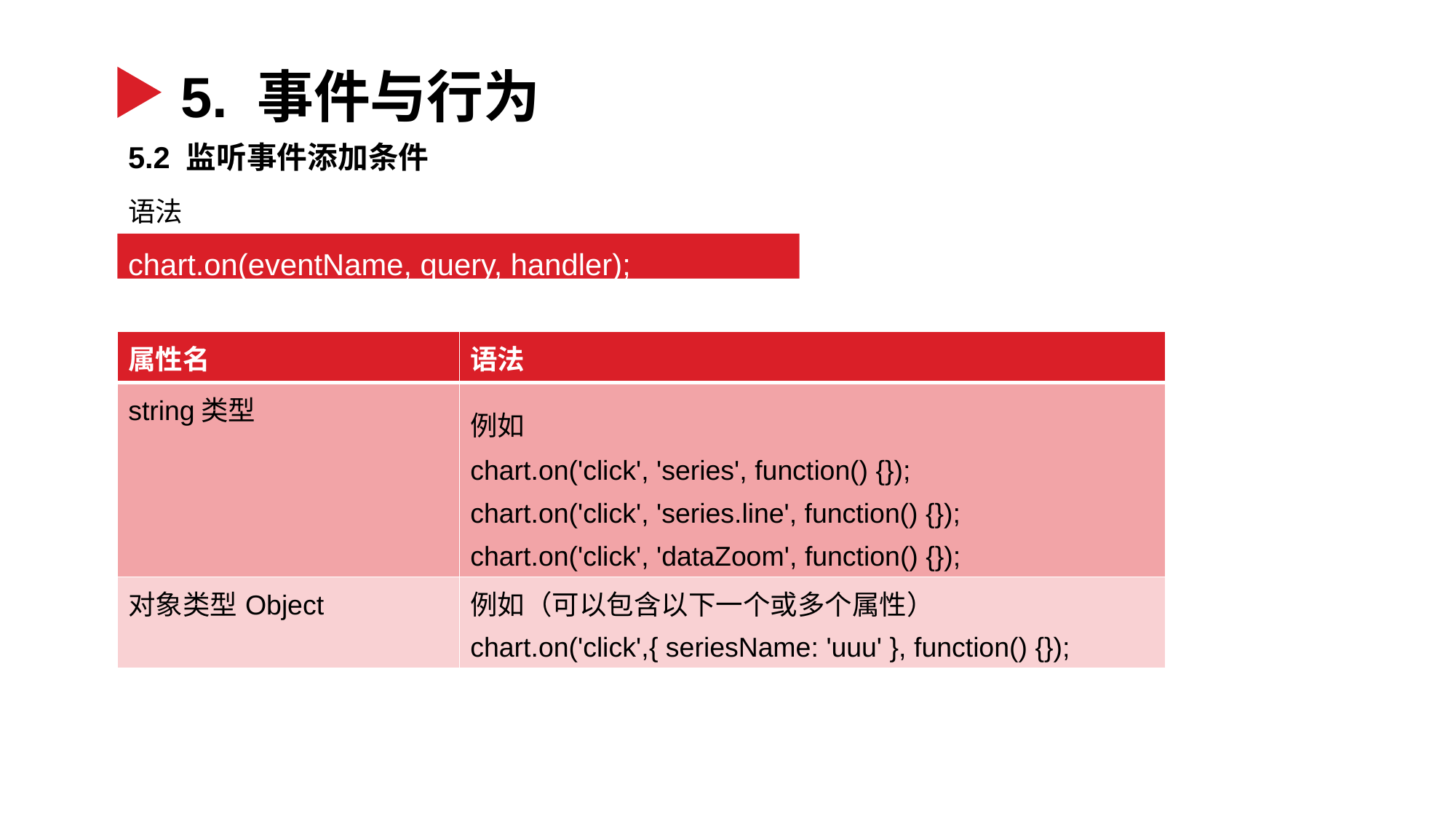

5. 事件与行为

5.2 监听事件添加条件
语法
chart.on(eventName, query, handler);
| 属性名 | 语法 |
| --- | --- |
| string类型 | 例如 chart.on('click', 'series', function() {}); chart.on('click', 'series.line', function() {}); chart.on('click', 'dataZoom', function() {}); |
| 对象类型Object | 例如（可以包含以下一个或多个属性） chart.on('click',{ seriesName: 'uuu' }, function() {}); |